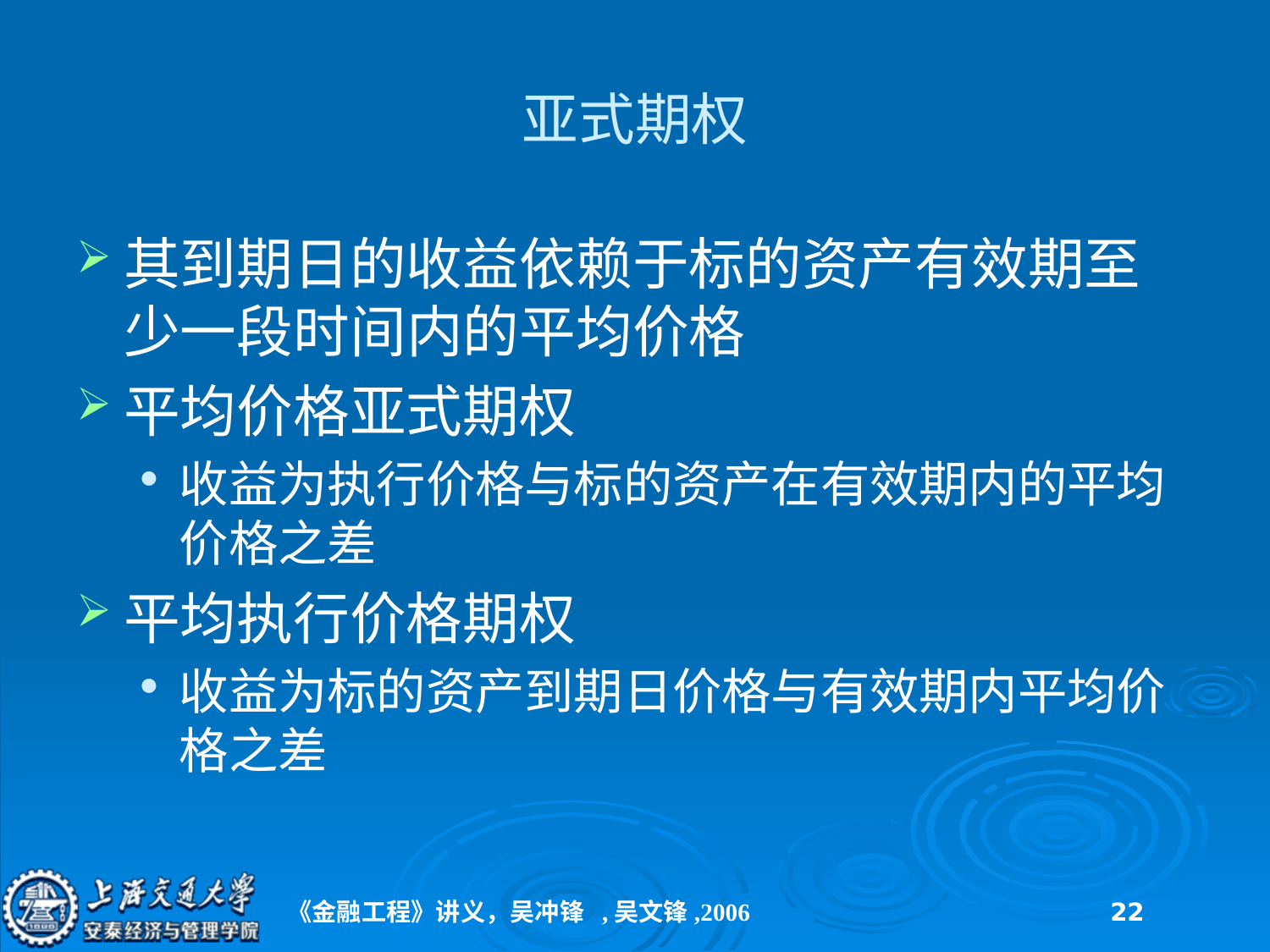

# 亚式期权
其到期日的收益依赖于标的资产有效期至少一段时间内的平均价格
平均价格亚式期权
收益为执行价格与标的资产在有效期内的平均价格之差
平均执行价格期权
收益为标的资产到期日价格与有效期内平均价格之差